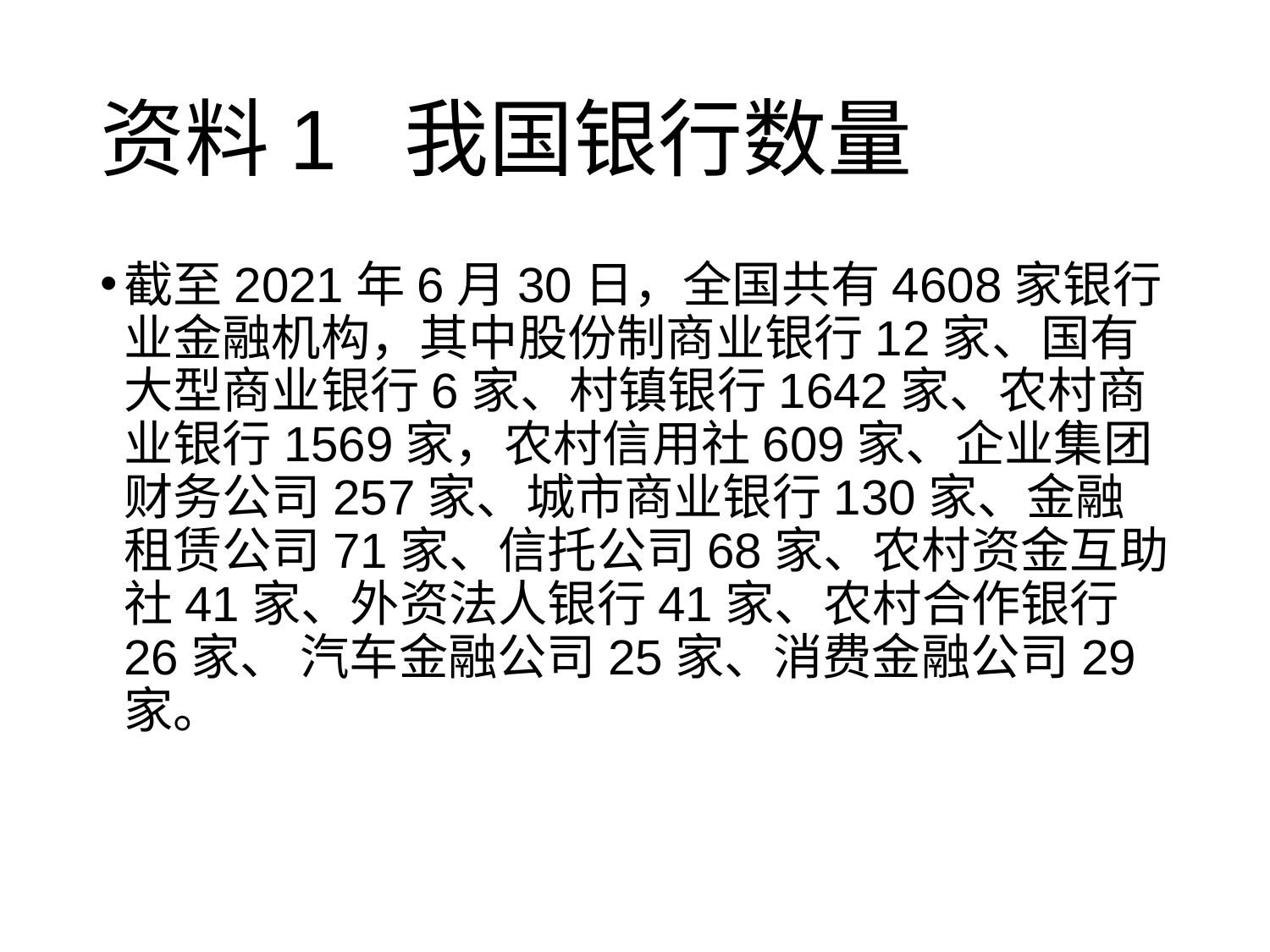

# 资料1  我国银行数量
截至2021年6月30日，全国共有4608家银行业金融机构，其中股份制商业银行12家、国有大型商业银行6家、村镇银行1642家、农村商业银行1569家，农村信用社609家、企业集团财务公司257家、城市商业银行130家、金融租赁公司71家、信托公司68家、农村资金互助社41家、外资法人银行41家、农村合作银行26家、 汽车金融公司25家、消费金融公司29家。